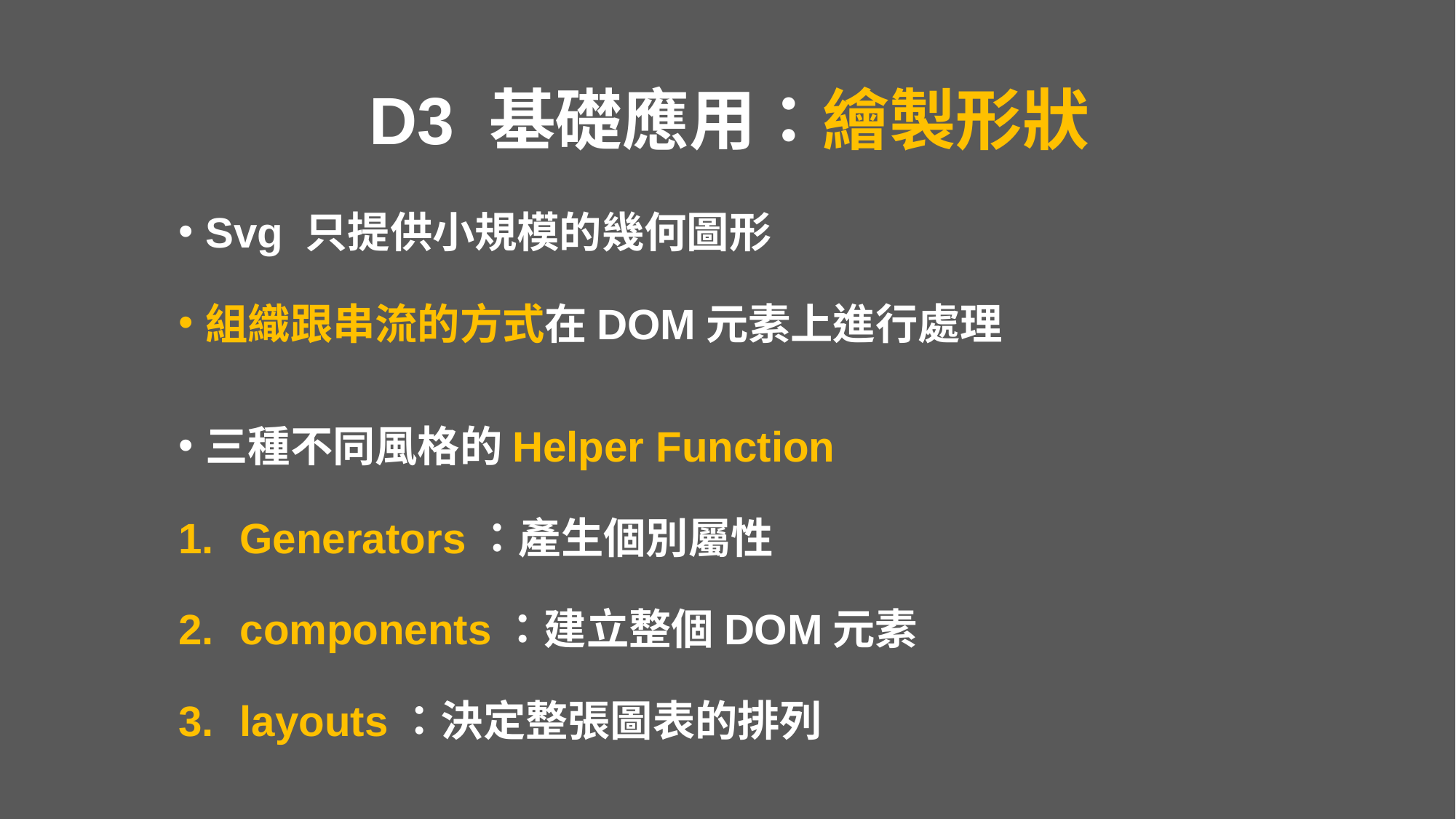

# D3 基礎應用：繪製形狀
Svg 只提供小規模的幾何圖形
組織跟串流的方式在DOM元素上進行處理

三種不同風格的Helper Function
Generators：產生個別屬性
components：建立整個DOM元素
layouts：決定整張圖表的排列